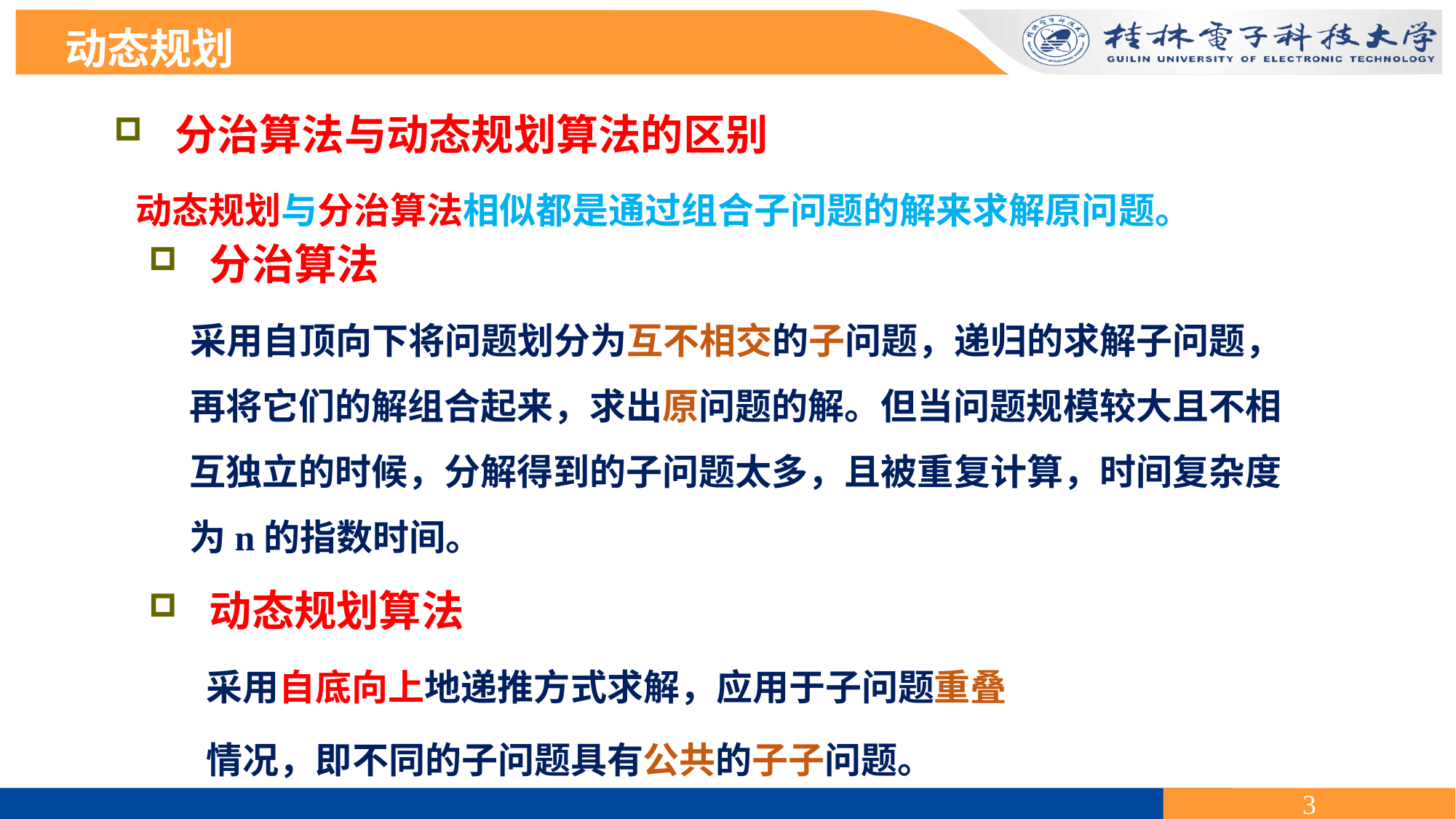

动态规划
 分治算法与动态规划算法的区别
动态规划与分治算法相似都是通过组合子问题的解来求解原问题。
 分治算法
    采用自顶向下将问题划分为互不相交的子问题，递归的求解子问题，再将它们的解组合起来，求出原问题的解。但当问题规模较大且不相互独立的时候，分解得到的子问题太多，且被重复计算，时间复杂度为n的指数时间。
 动态规划算法
      采用自底向上地递推方式求解，应用于子问题重叠
      情况，即不同的子问题具有公共的子子问题。